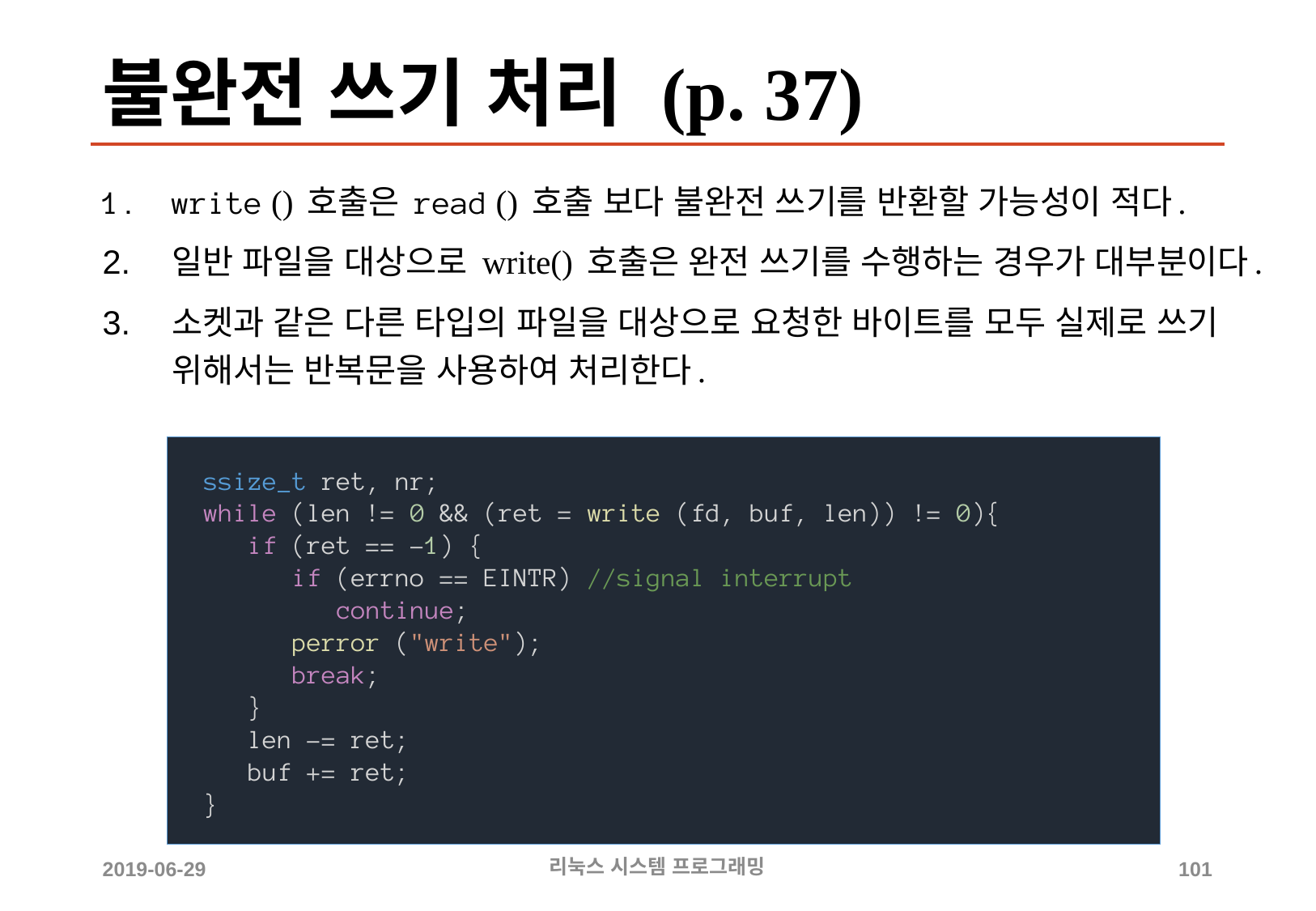

# 불완전 쓰기 처리 (p. 37)
write () 호출은 read () 호출 보다 불완전 쓰기를 반환할 가능성이 적다.
일반 파일을 대상으로 write() 호출은 완전 쓰기를 수행하는 경우가 대부분이다.
소켓과 같은 다른 타입의 파일을 대상으로 요청한 바이트를 모두 실제로 쓰기 위해서는 반복문을 사용하여 처리한다.
ssize_t ret, nr;
while (len != 0 && (ret = write (fd, buf, len)) != 0){
   if (ret == -1) {
      if (errno == EINTR) //signal interrupt
         continue;
      perror ("write");
      break;
   }
   len -= ret;
   buf += ret;
}
2019-06-29
리눅스 시스템 프로그래밍
101